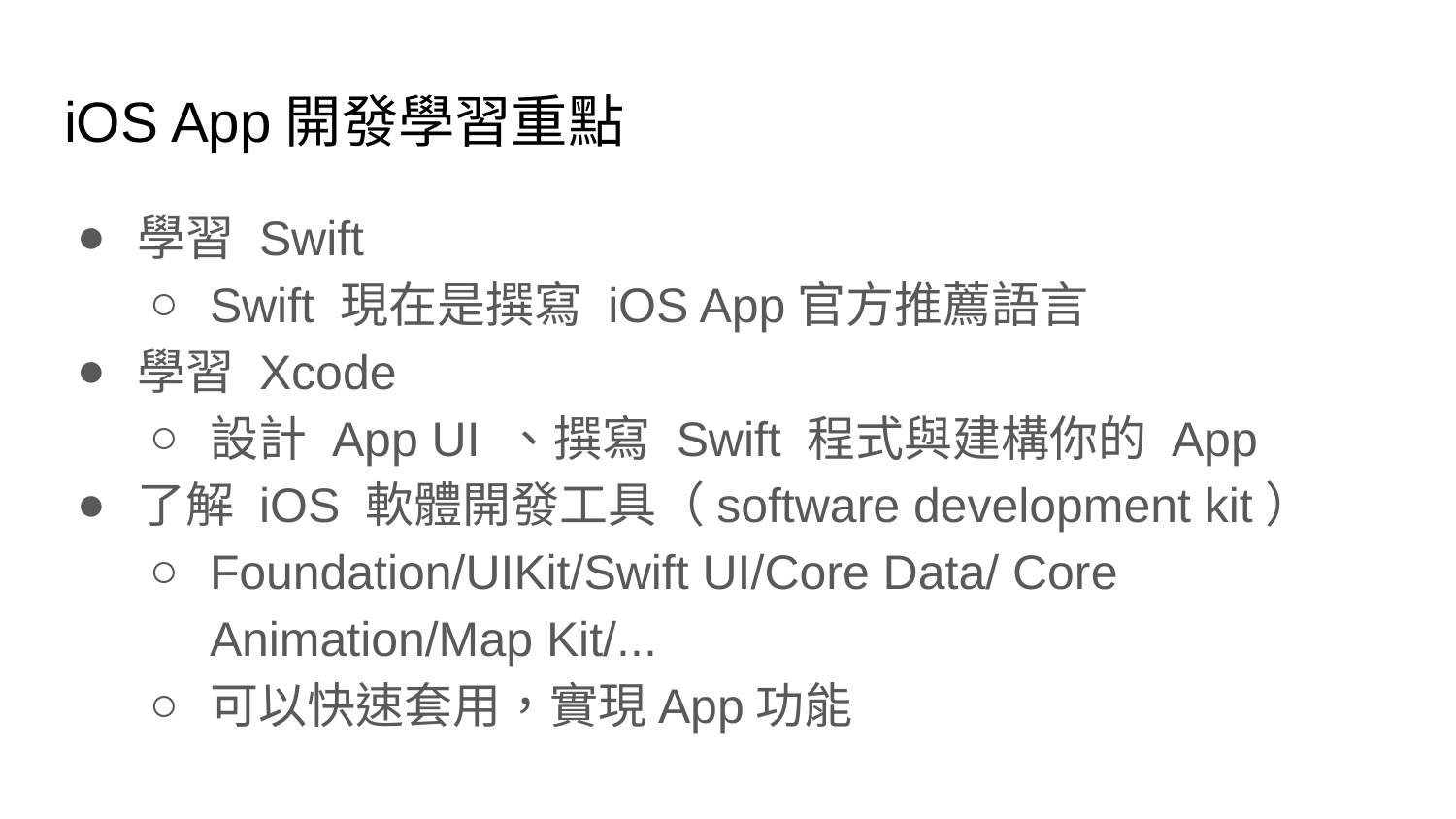

# iOS App開發學習重點
學習 Swift
Swift 現在是撰寫 iOS App官方推薦語言
學習 Xcode
設計 App UI 、撰寫 Swift 程式與建構你的 App
了解 iOS 軟體開發工具（software development kit）
Foundation/UIKit/Swift UI/Core Data/ Core Animation/Map Kit/...
可以快速套用，實現App功能